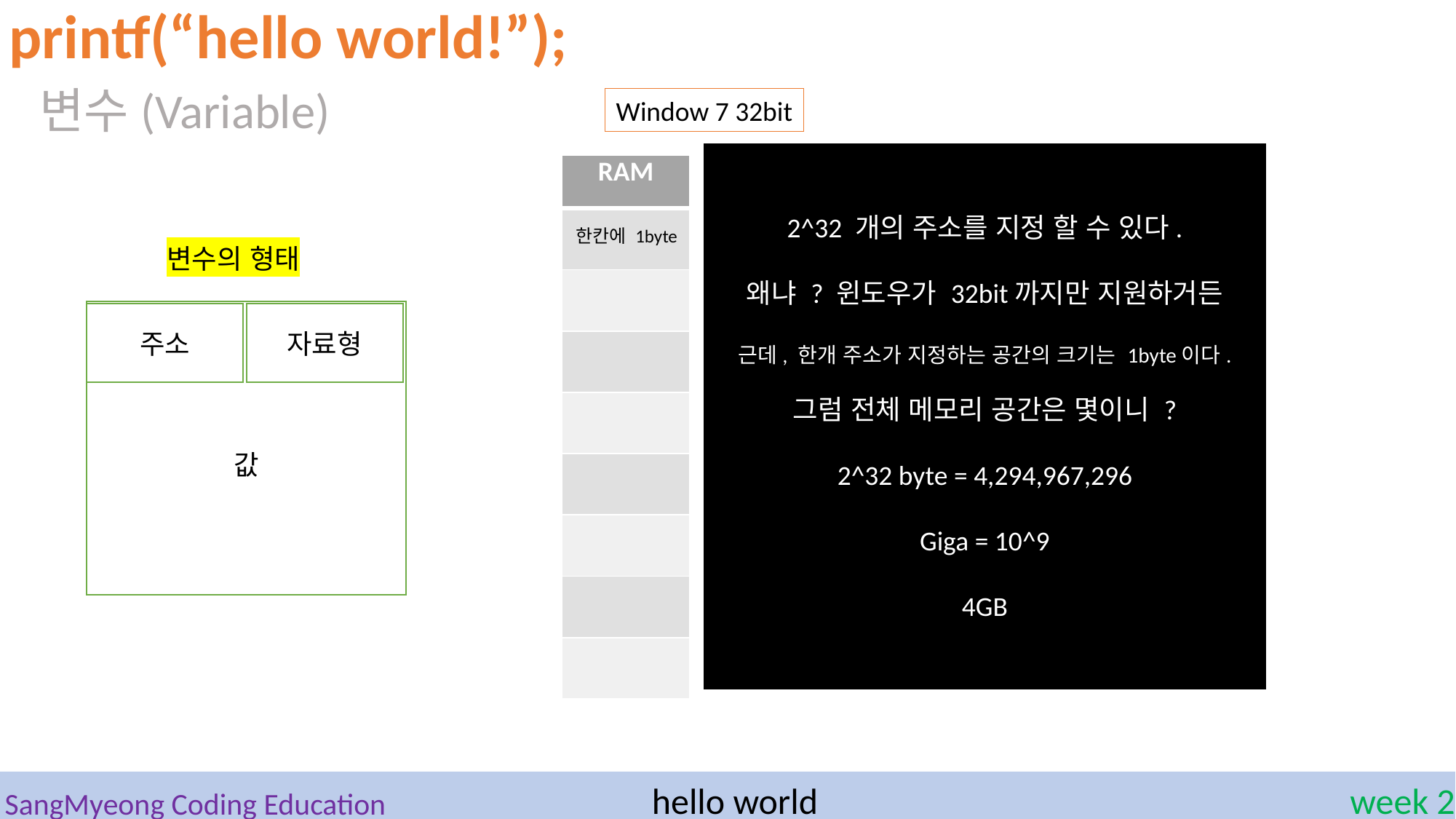

printf(“hello world!”);
변수(Variable)
Window 7 32bit
2^32 개의 주소를 지정 할 수 있다.

왜냐 ? 윈도우가 32bit까지만 지원하거든

근데, 한개 주소가 지정하는 공간의 크기는 1byte이다.

그럼 전체 메모리 공간은 몇이니 ?

2^32 byte = 4,294,967,296

Giga = 10^9

4GB
집 평수가 1byte
| RAM |
| --- |
|  |
|  |
|  |
|  |
|  |
|  |
|  |
|  |
주소는 16진수로 표현 됨
0x0000 0000 0000 0000 0000 0000 0000 0001
한칸에 1byte
변수의 형태
0x0000 0000 0000 0000 0000 0000 0000 0002

값
주소
자료형
0x0000 0000 0000 0000 0000 0000 0000 0003
0xFFFF FFFF FFFF FFFF FFFF FFFF FFFF FFFF

hello world
# SangMyeong Coding Education
week 2